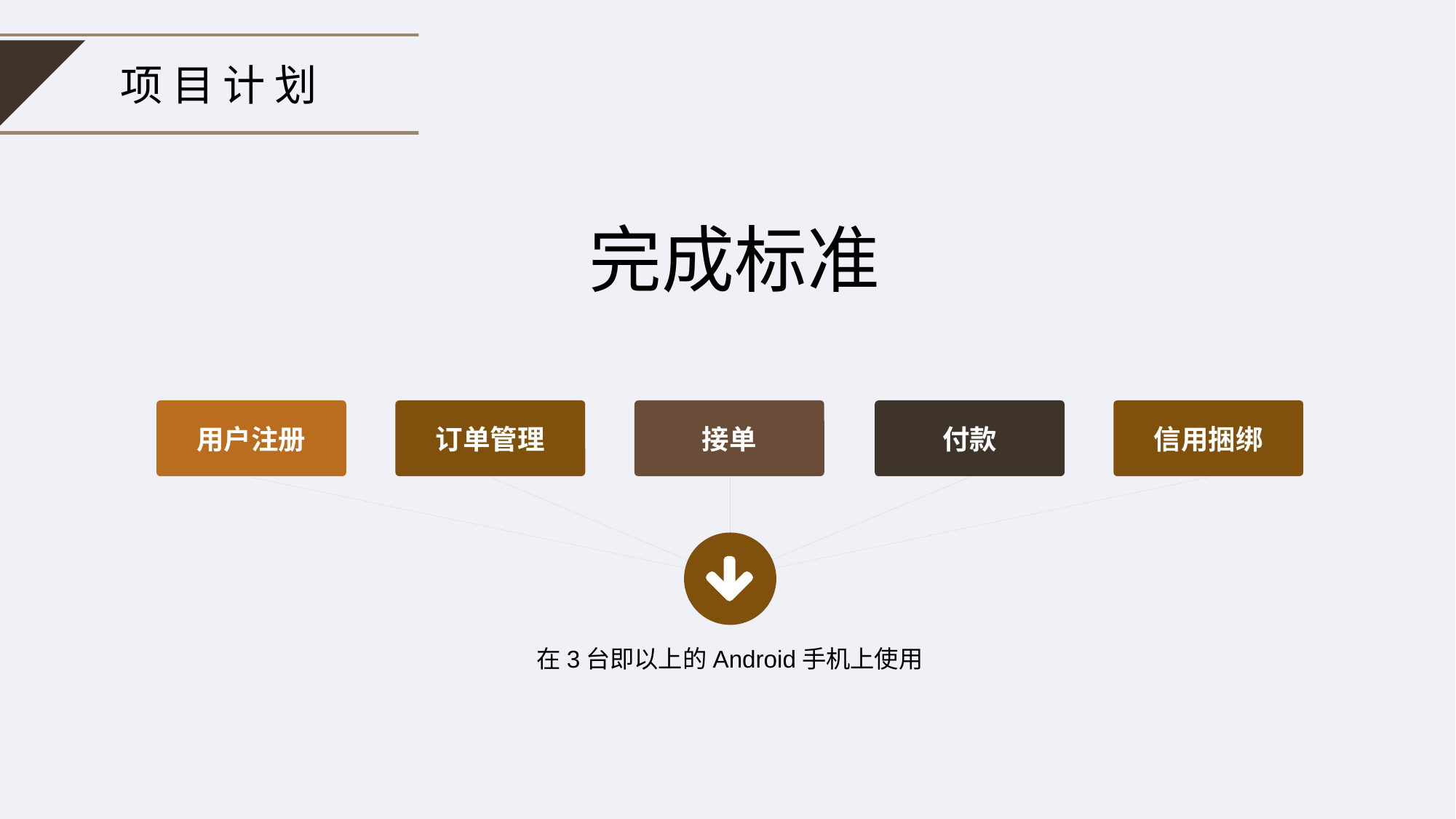

项目计划

完成标准

信用捆绑
用户注册
订单管理
接单
付款

在3台即以上的Android手机上使用